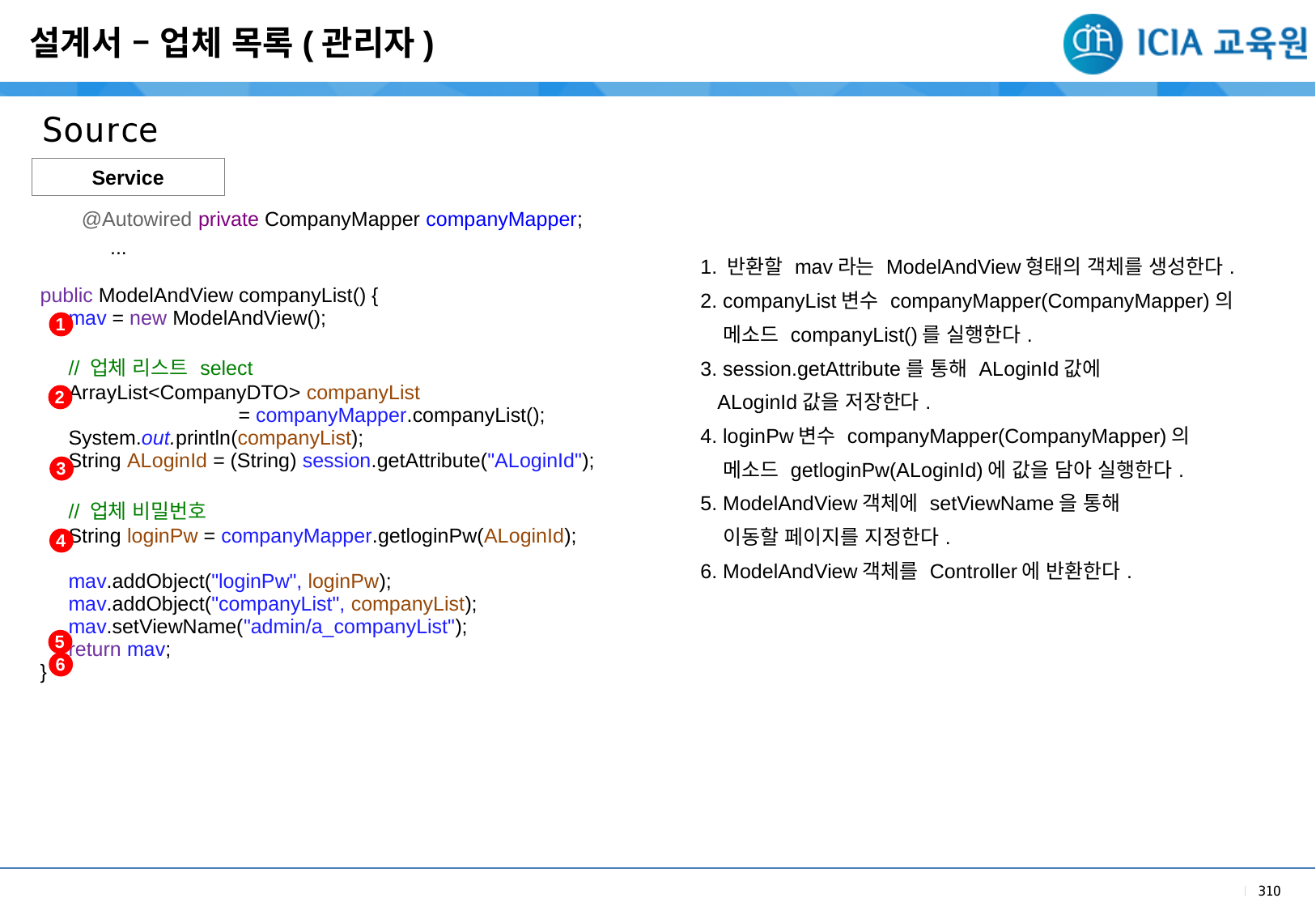

설계서 – 업체 목록(관리자)
Source
Service
@Autowired private CompanyMapper companyMapper;
     ...

|  |
| --- |
| 1. 반환할 mav라는 ModelAndView형태의 객체를 생성한다. 2. companyList변수 companyMapper(CompanyMapper)의 메소드 companyList()를 실행한다. 3. session.getAttribute를 통해 ALoginId값에 ALoginId값을 저장한다. 4. loginPw변수 companyMapper(CompanyMapper)의 메소드 getloginPw(ALoginId)에 값을 담아 실행한다. 5. ModelAndView객체에 setViewName을 통해 이동할 페이지를 지정한다. 6. ModelAndView객체를 Controller에 반환한다. |
|  |
| --- |
| public ModelAndView companyList() { mav = new ModelAndView(); // 업체 리스트 select ArrayList<CompanyDTO> companyList = companyMapper.companyList(); System.out.println(companyList); String ALoginId = (String) session.getAttribute("ALoginId"); // 업체 비밀번호 String loginPw = companyMapper.getloginPw(ALoginId); mav.addObject("loginPw", loginPw); mav.addObject("companyList", companyList); mav.setViewName("admin/a\_companyList"); return mav; } |
|  |
1

2

3

4

5

6